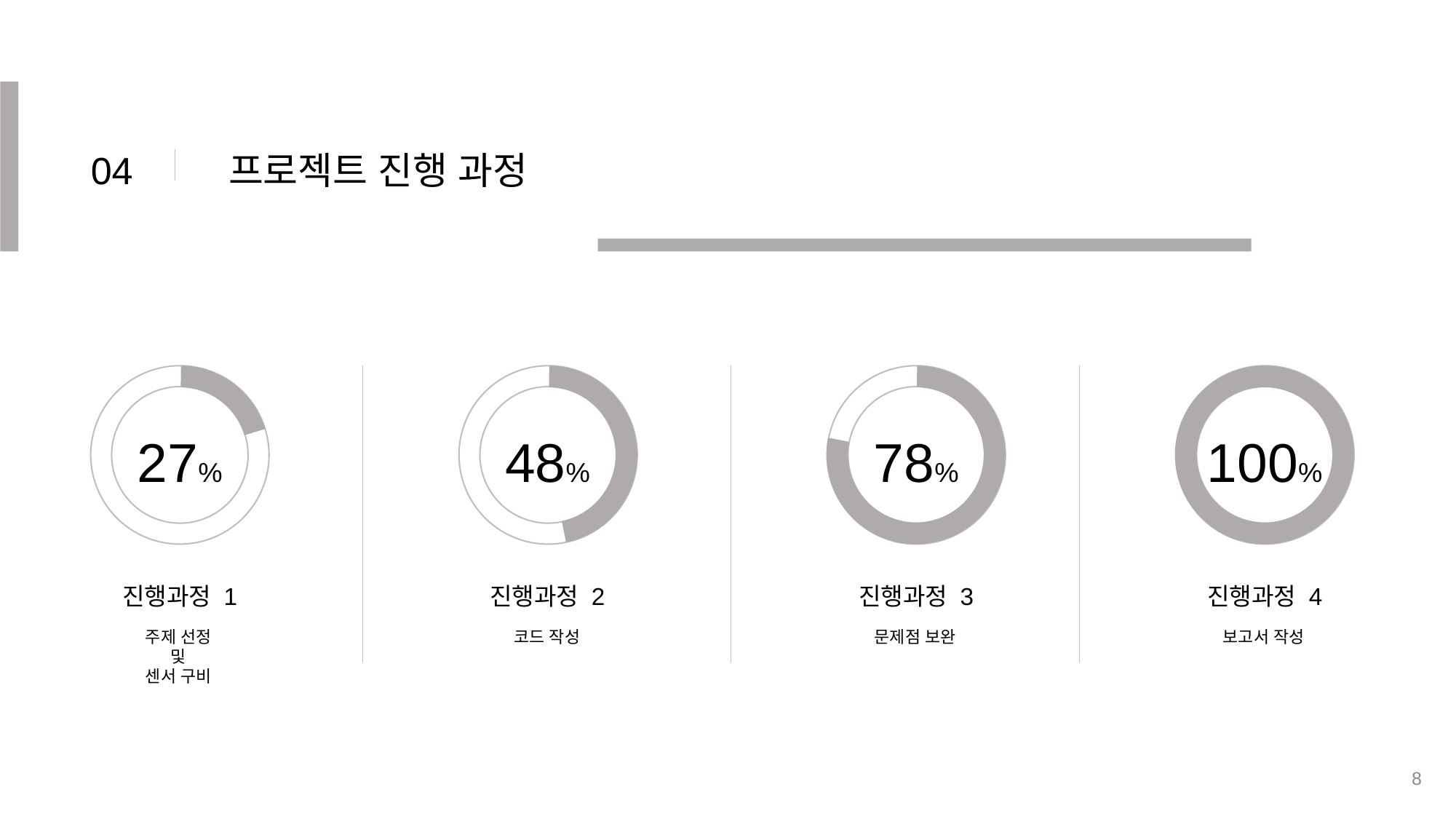

04
프로젝트 진행 과정

48%
진행과정 2
코드 작성

78%
진행과정 3
문제점 보완

100%
진행과정 4
보고서 작성

27%
진행과정 1
주제 선정
및
센서 구비
8